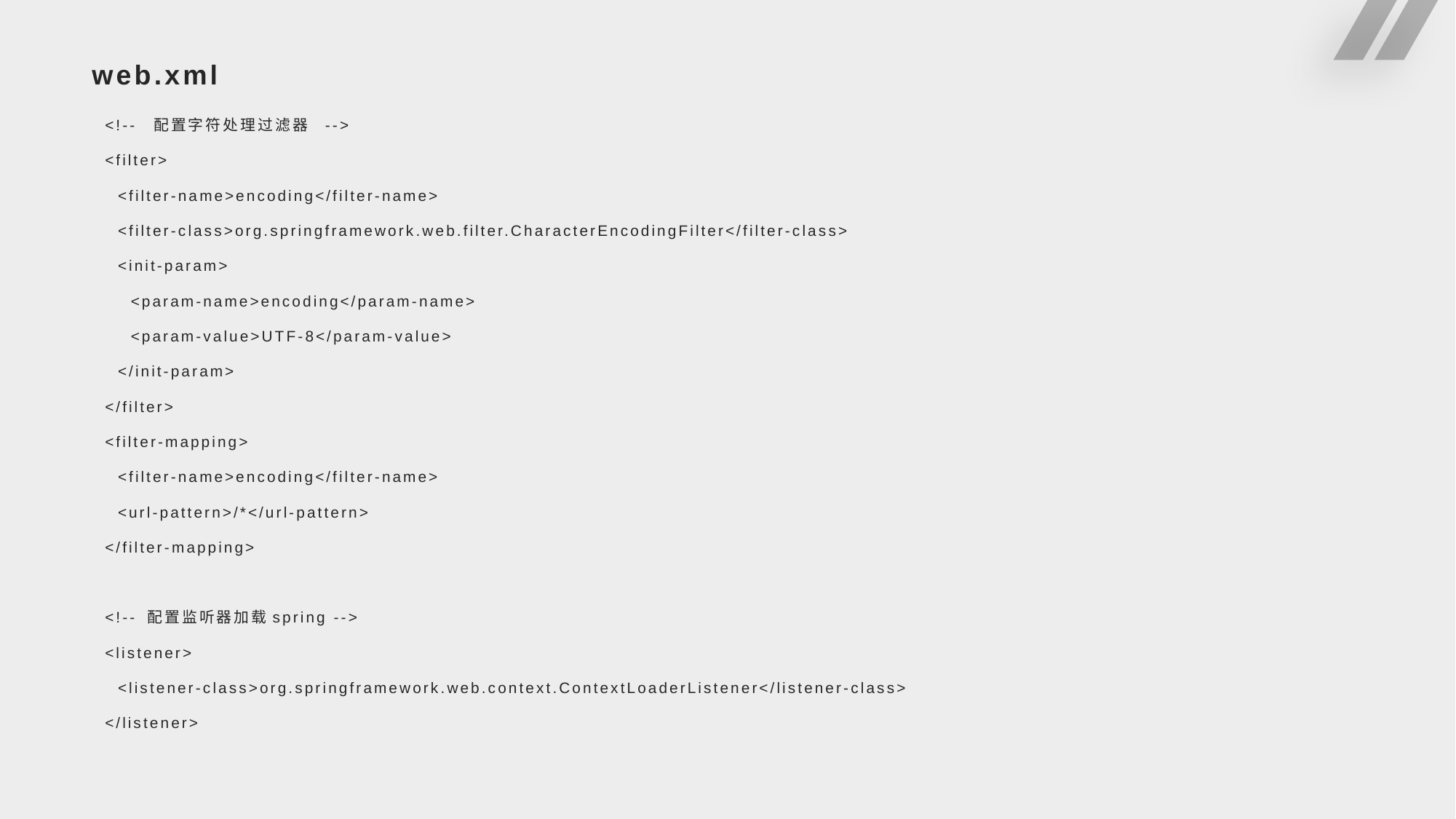

# web.xml
  <!--  配置字符处理过滤器  -->
  <filter>
    <filter-name>encoding</filter-name>
    <filter-class>org.springframework.web.filter.CharacterEncodingFilter</filter-class>
    <init-param>
      <param-name>encoding</param-name>
      <param-value>UTF-8</param-value>
    </init-param>
  </filter>
  <filter-mapping>
    <filter-name>encoding</filter-name>
    <url-pattern>/*</url-pattern>
  </filter-mapping>

  <!-- 配置监听器加载spring -->
  <listener>
    <listener-class>org.springframework.web.context.ContextLoaderListener</listener-class>
  </listener>